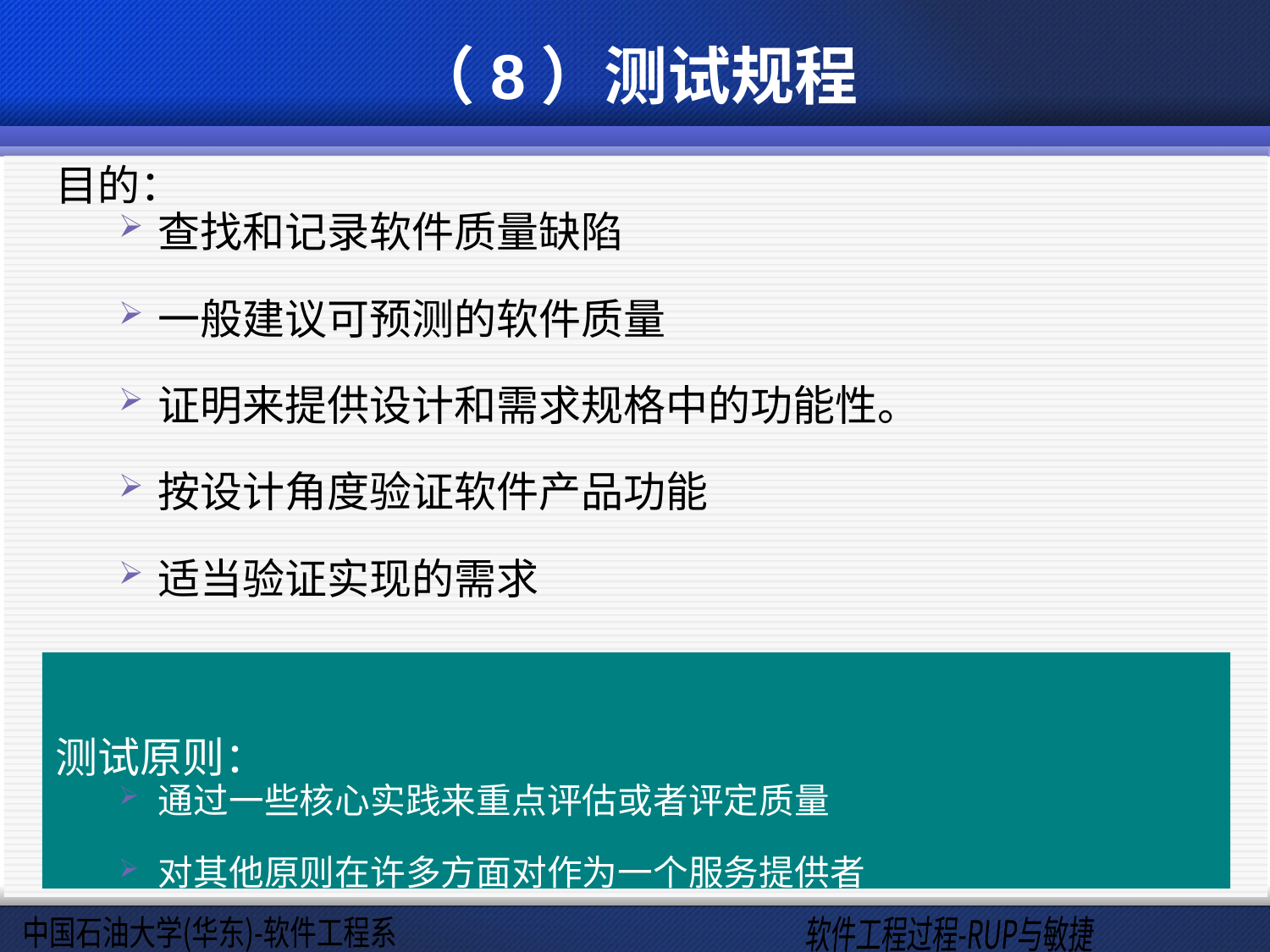

# （8）测试规程
目的：
查找和记录软件质量缺陷
一般建议可预测的软件质量
证明来提供设计和需求规格中的功能性。
按设计角度验证软件产品功能
适当验证实现的需求

测试原则：
通过一些核心实践来重点评估或者评定质量
对其他原则在许多方面对作为一个服务提供者